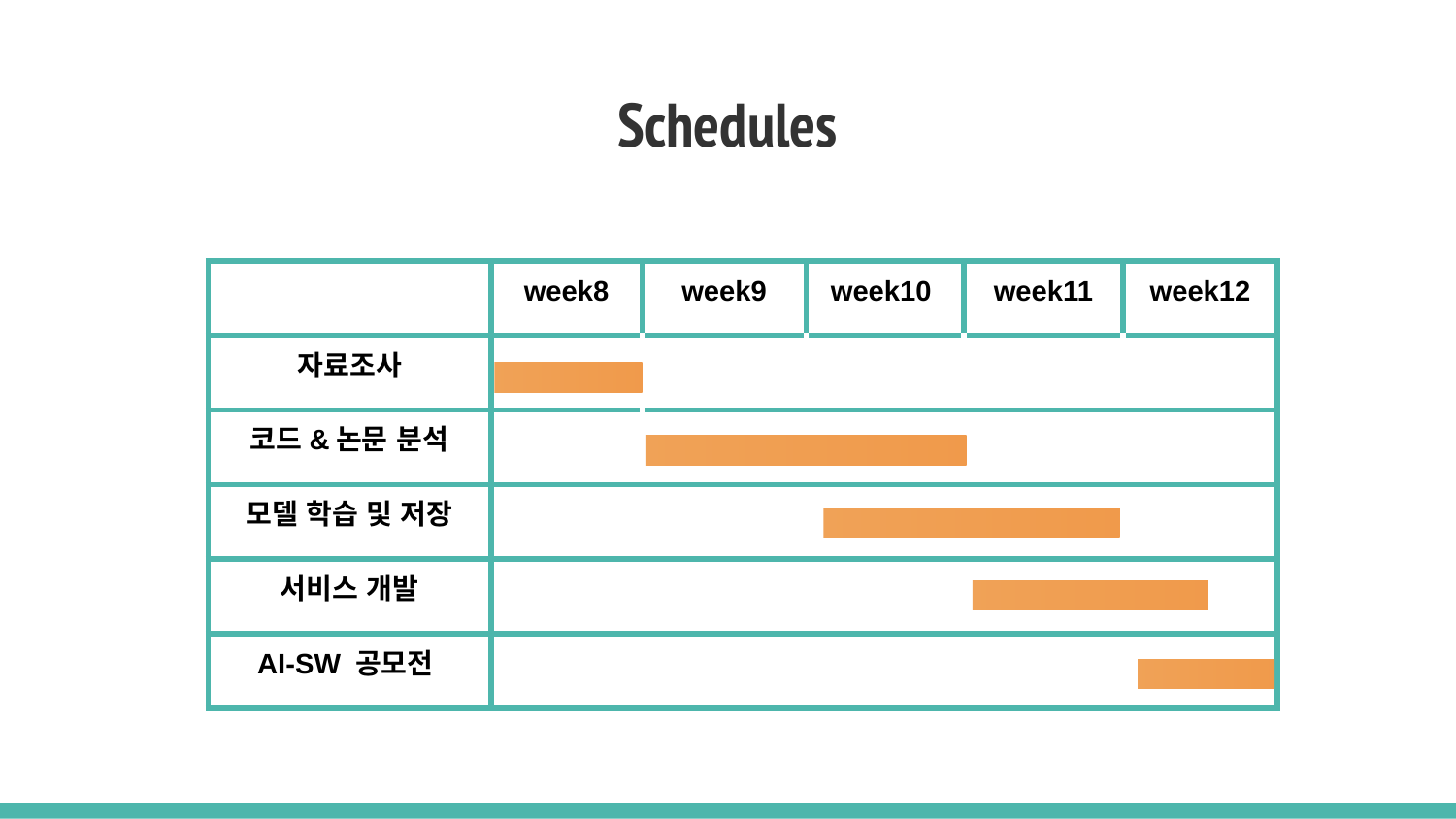

# Schedules
|  | week8 | week9 | week10 | week11 | week12 |
| --- | --- | --- | --- | --- | --- |
| 자료조사 |  |  |  |  |  |
| 코드&논문 분석 |  |  |  |  |  |
| 모델 학습 및 저장 |  |  |  |  |  |
| 서비스 개발 |  |  |  |  |  |
| AI-SW 공모전 |  |  |  |  |  |